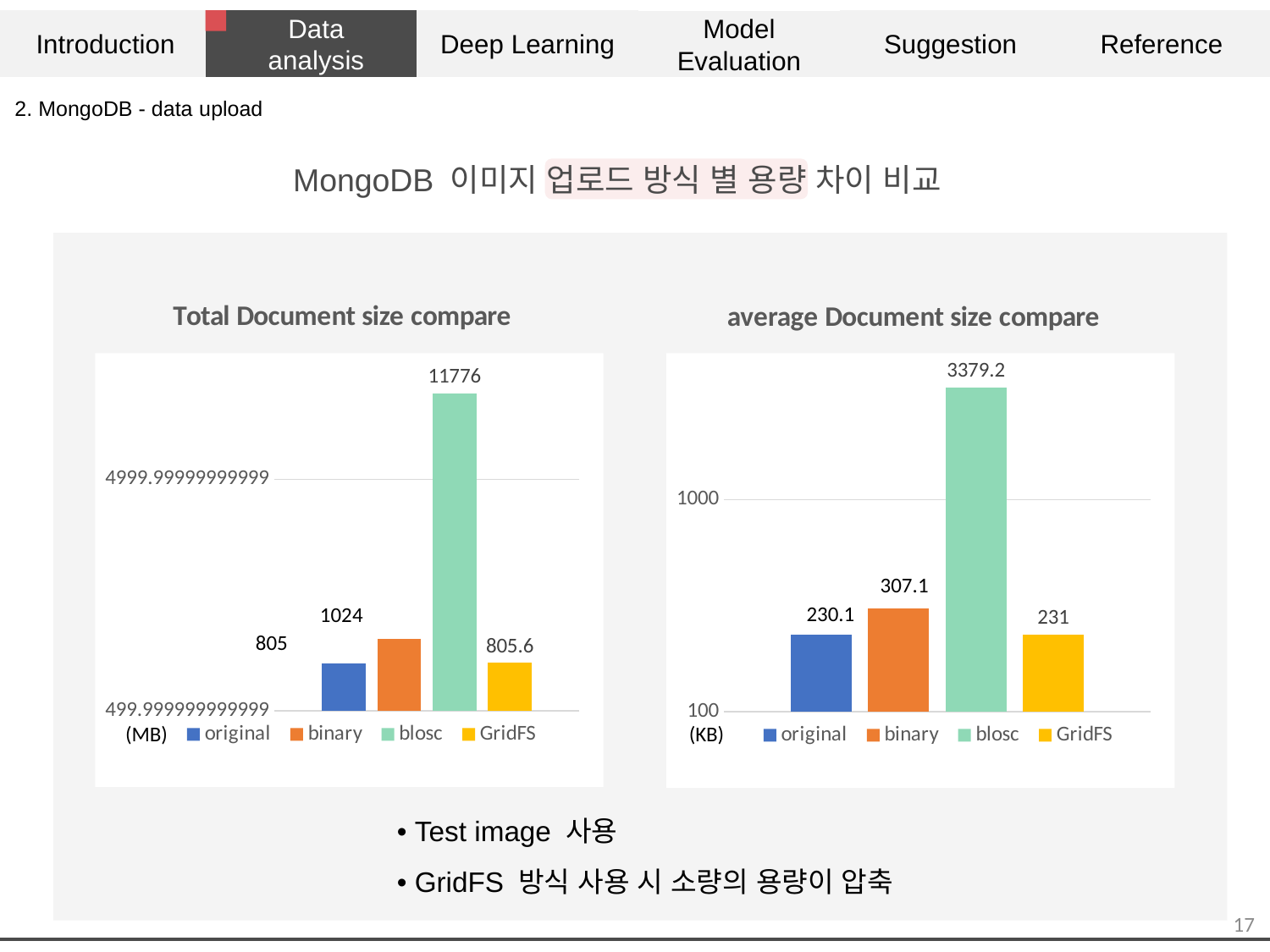

Introduction
Data
analysis
Suggestion
Reference
Deep Learning
Model Evaluation
2. MongoDB - data upload
MongoDB 이미지 업로드 방식 별 용량 차이 비교

### Chart: Total Document size compare

| Category | original | binary | blosc | GridFS |
|---|---|---|---|---|
| Document size | 805.0 | 1024.0 | 11776.0 | 805.6 |

### Chart: average Document size compare

| Category | original | binary | blosc | GridFS |
|---|---|---|---|---|
| avg.Document size | 230.1 | 307.1 | 3379.2 | 231.0 |

307.1
230.1
1024
805
(MB)
(KB)
• Test image 사용
• GridFS 방식 사용 시 소량의 용량이 압축
17